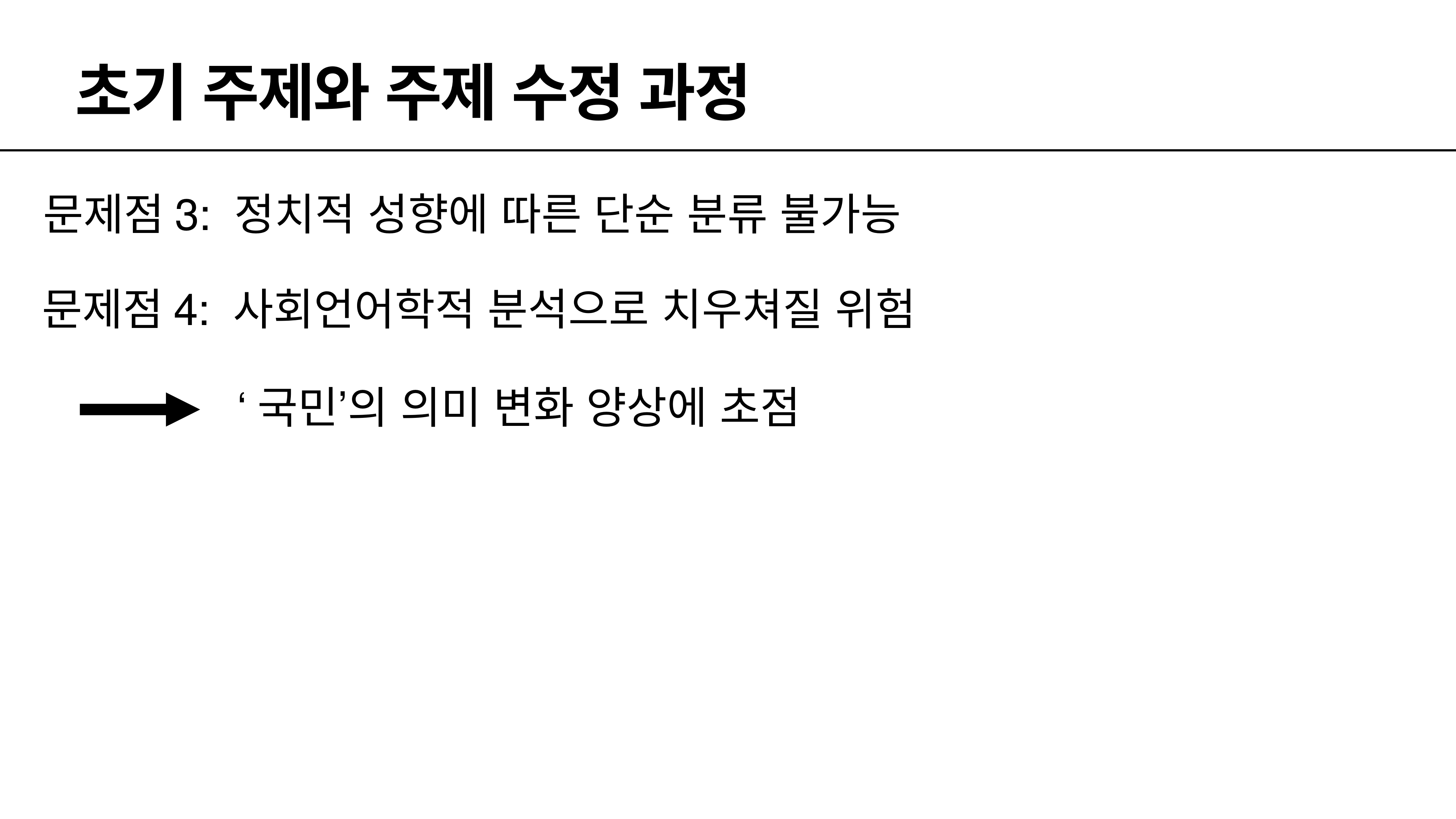

# 초기 주제와 주제 수정 과정

문제점3: 정치적 성향에 따른 단순 분류 불가능
문제점4: 사회언어학적 분석으로 치우쳐질 위험
‘국민’의 의미 변화 양상에 초점